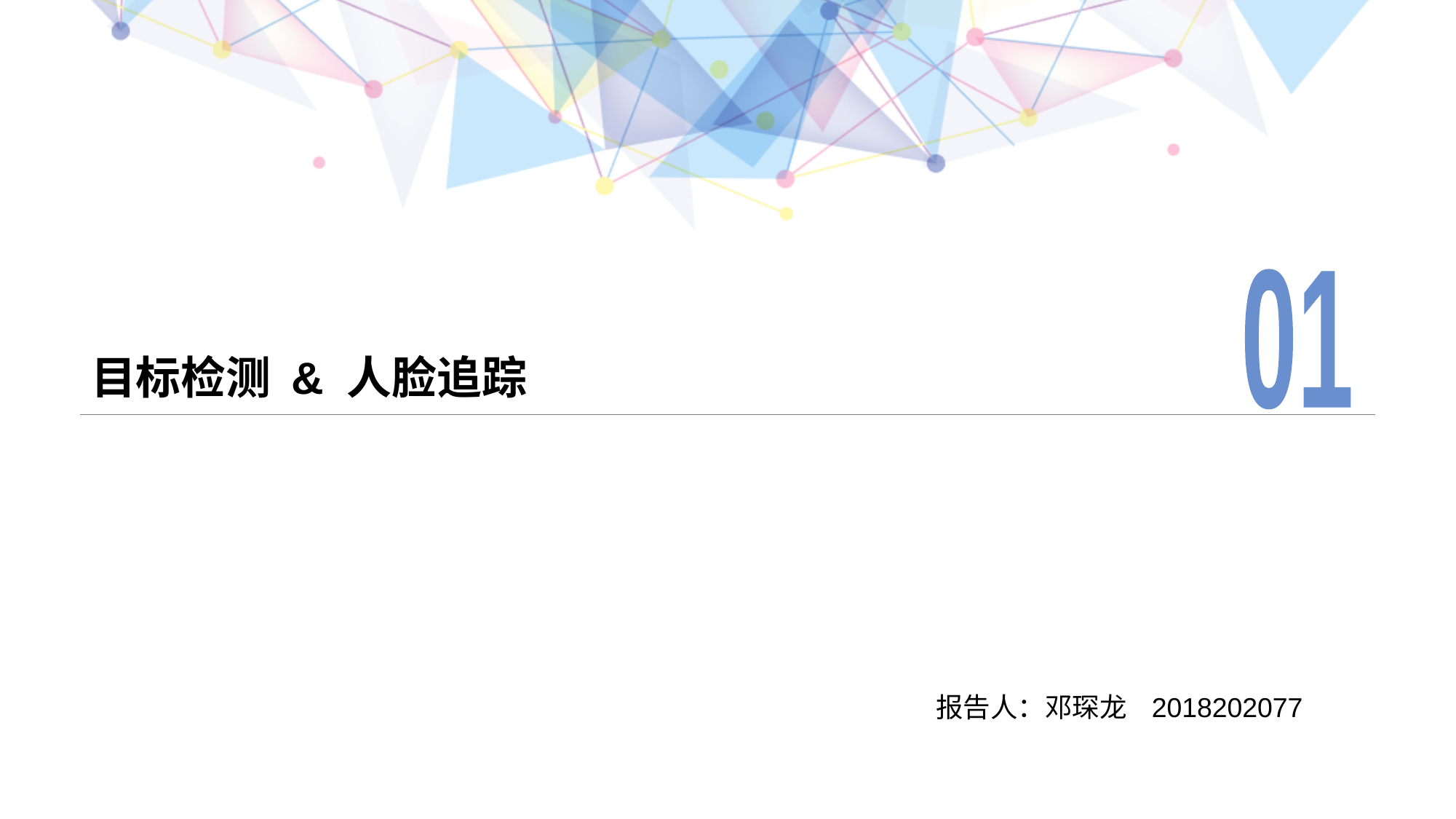

01
# 目标检测 & 人脸追踪
报告人：邓琛龙   2018202077